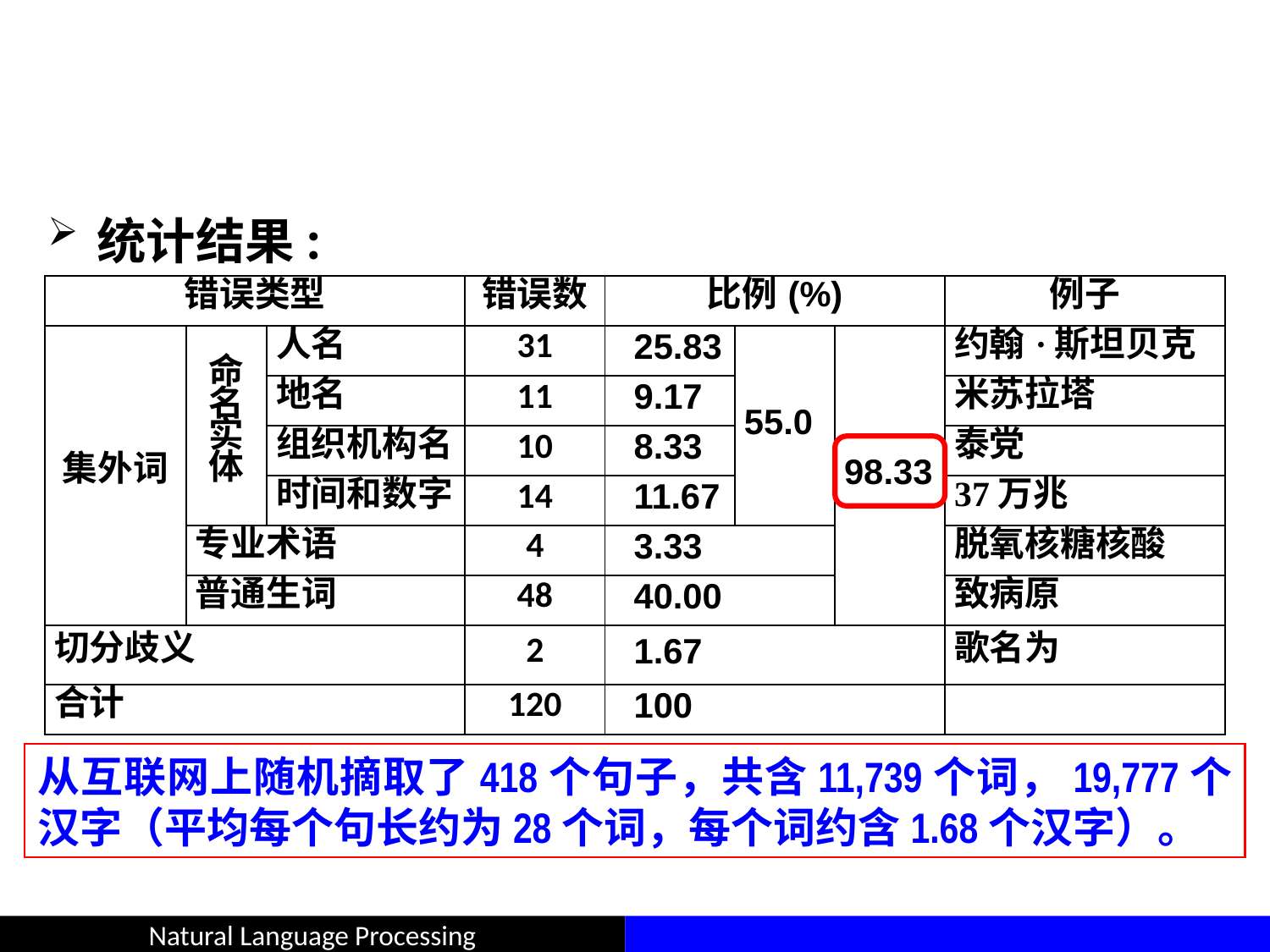

#
统计结果:
| 错误类型 |  |  | 错误数 | 比例(%) |  |  | 例子 |
| --- | --- | --- | --- | --- | --- | --- | --- |
| 集外词 | 命 名 实 体 | 人名 | 31 | 25.83 | 55.0 | 98.33 | 约翰·斯坦贝克 |
|  |  | 地名 | 11 | 9.17 |  |  | 米苏拉塔 |
|  |  | 组织机构名 | 10 | 8.33 |  |  | 泰党 |
|  |  | 时间和数字 | 14 | 11.67 |  |  | 37万兆 |
|  | 专业术语 |  | 4 | 3.33 |  |  | 脱氧核糖核酸 |
|  | 普通生词 |  | 48 | 40.00 |  |  | 致病原 |
| 切分歧义 |  |  | 2 | 1.67 |  |  | 歌名为 |
| 合计 |  |  | 120 | 100 |  |  |  |

从互联网上随机摘取了418个句子，共含11,739个词，19,777个汉字（平均每个句长约为28个词，每个词约含1.68个汉字）。